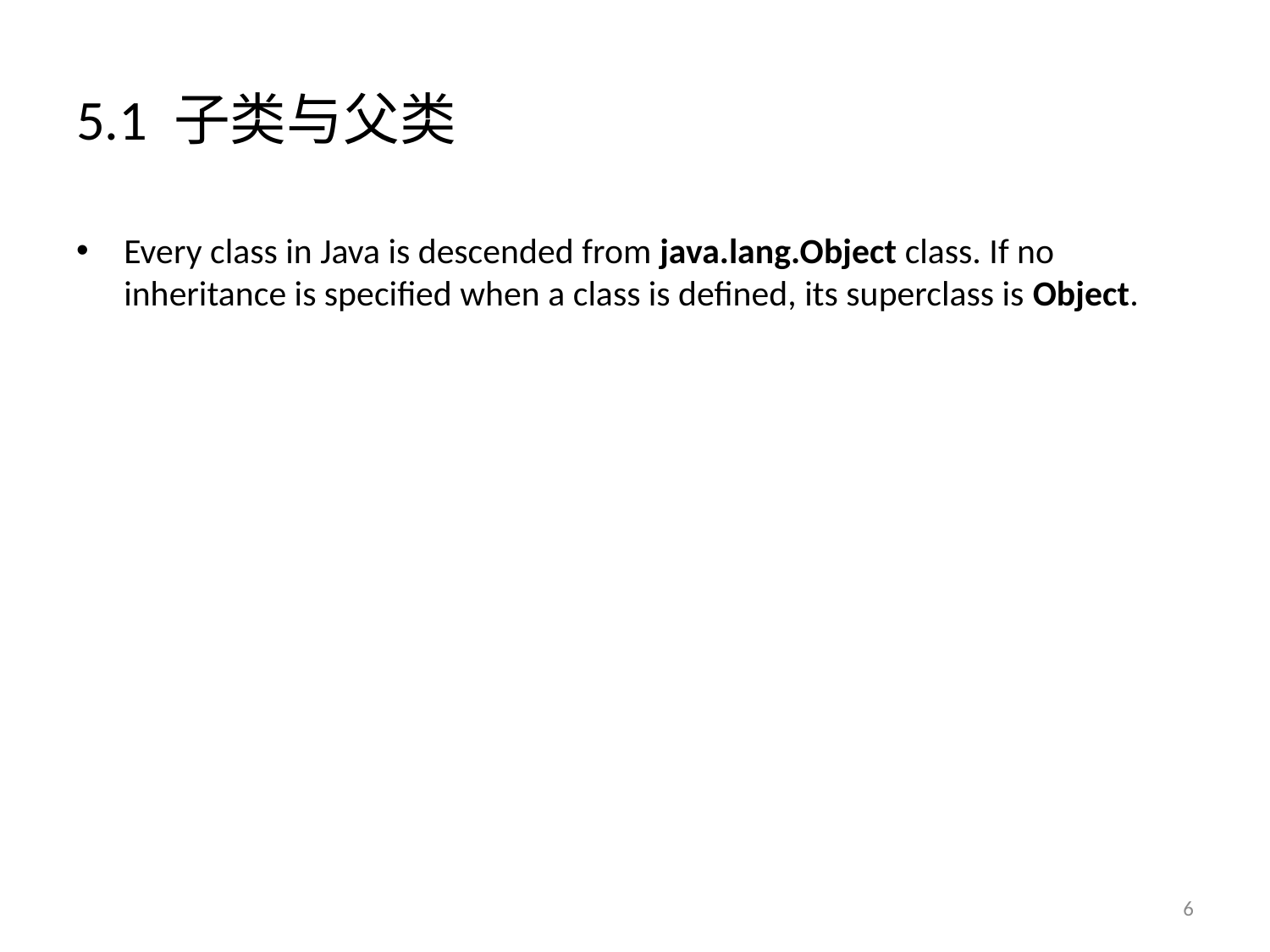

# 5.1 子类与父类
Every class in Java is descended from java.lang.Object class. If no inheritance is specified when a class is defined, its superclass is Object.
6